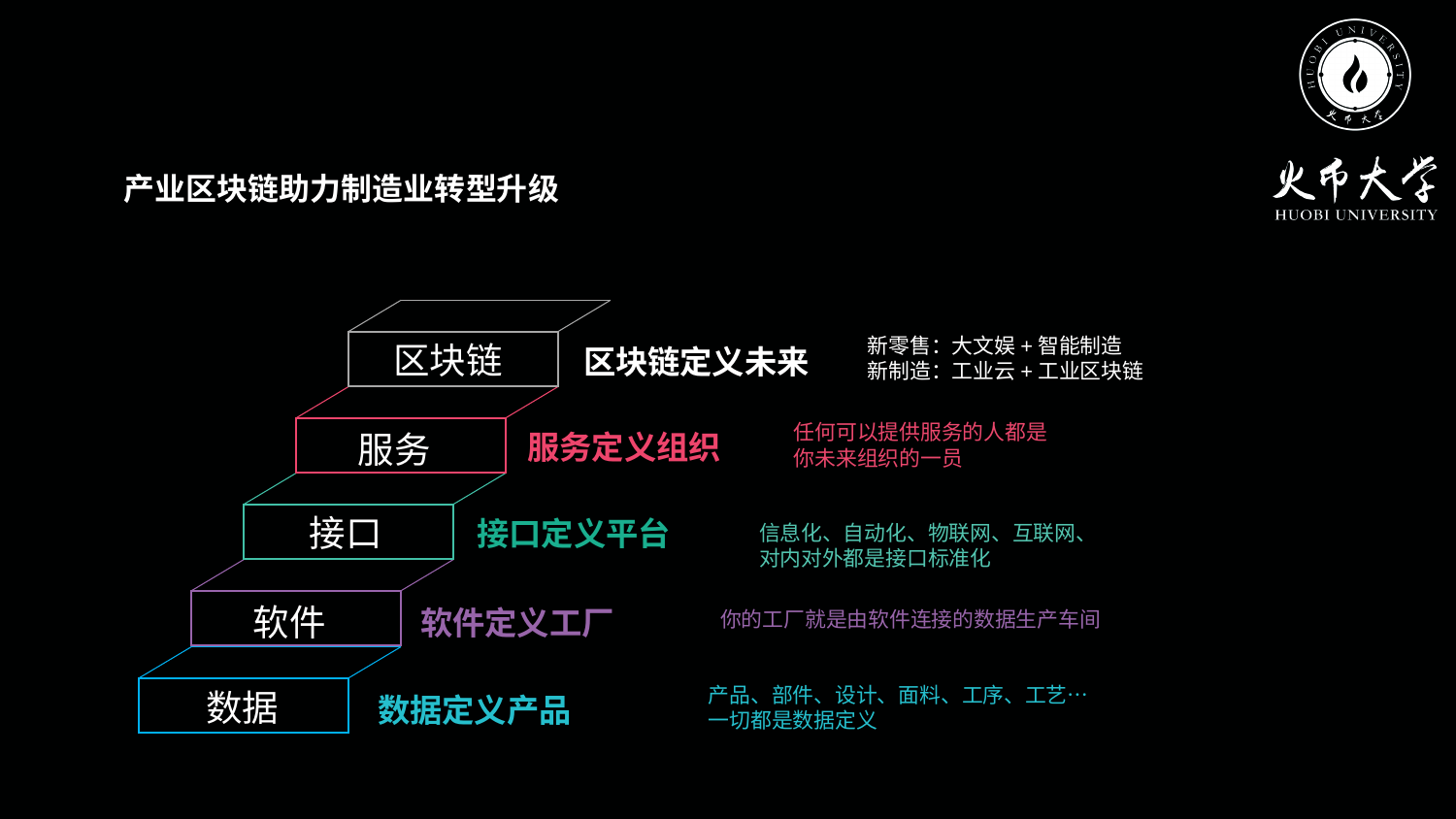

产业区块链助力制造业转型升级

新零售：大文娱+智能制造
新制造：工业云+工业区块链
区块链
区块链定义未来

任何可以提供服务的人都是
你未来组织的一员
服务
服务定义组织

接口
接口定义平台
信息化、自动化、物联网、互联网、
对内对外都是接口标准化

软件
软件定义工厂
你的工厂就是由软件连接的数据生产车间

产品、部件、设计、面料、工序、工艺…
一切都是数据定义
数据
数据定义产品